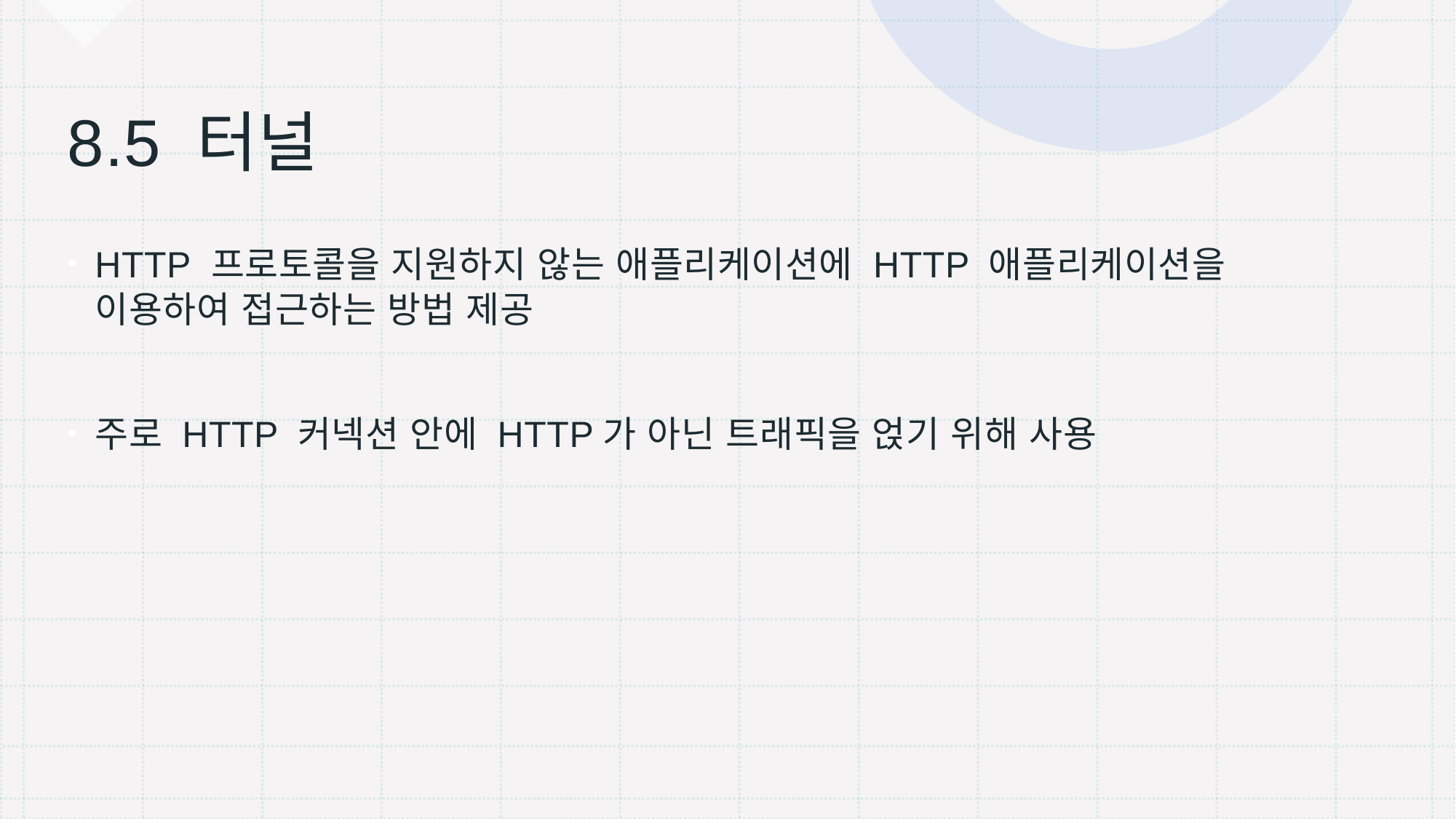

# 8.5 터널
HTTP 프로토콜을 지원하지 않는 애플리케이션에 HTTP 애플리케이션을 이용하여 접근하는 방법 제공

주로 HTTP 커넥션 안에 HTTP가 아닌 트래픽을 얹기 위해 사용